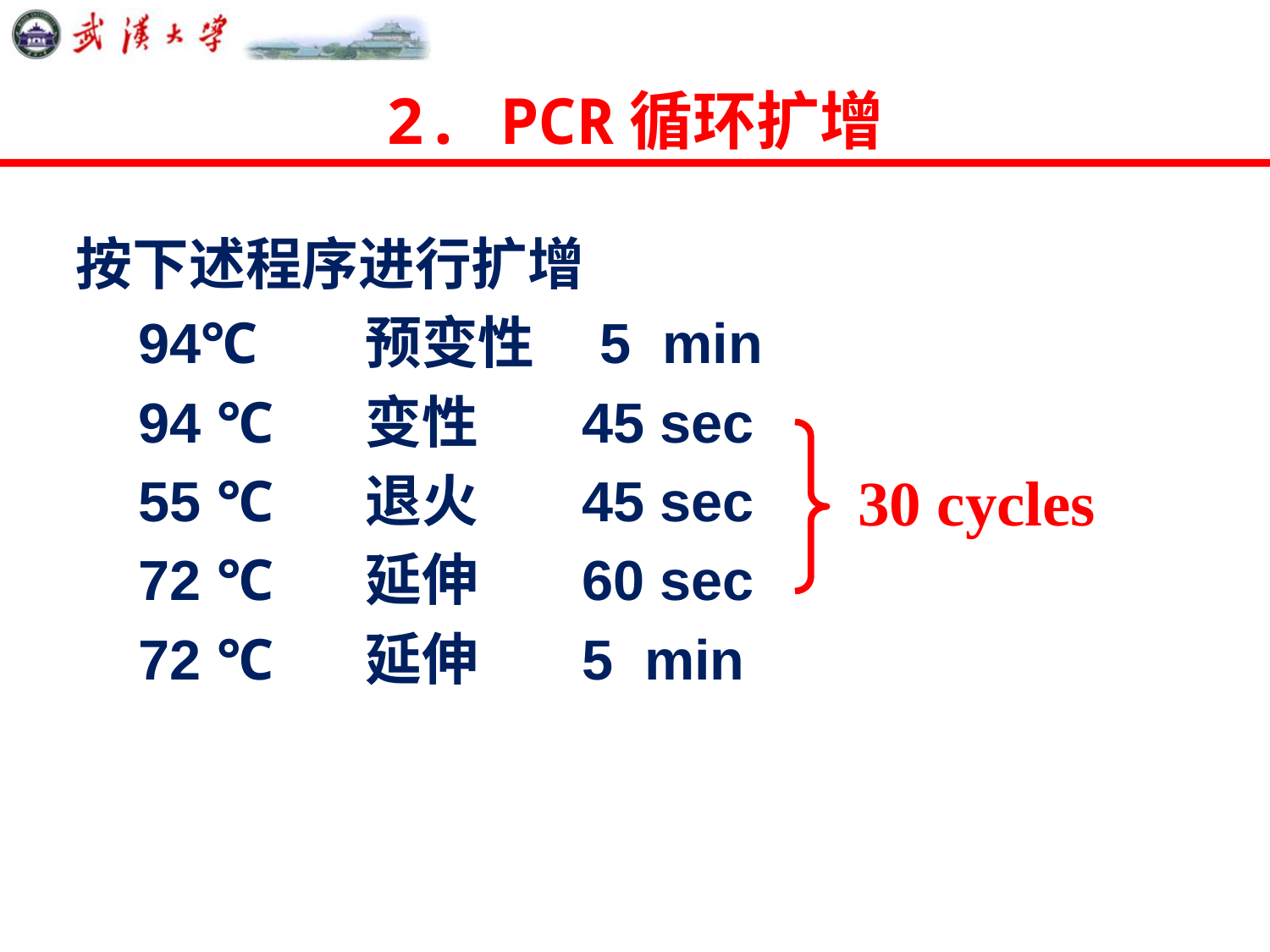

# 2. PCR循环扩增

30 cycles

按下述程序进行扩增
    94℃      预变性    5  min
    94 ℃     变性       45 sec
    55 ℃     退火       45 sec
    72 ℃     延伸       60 sec
    72 ℃     延伸       5  min